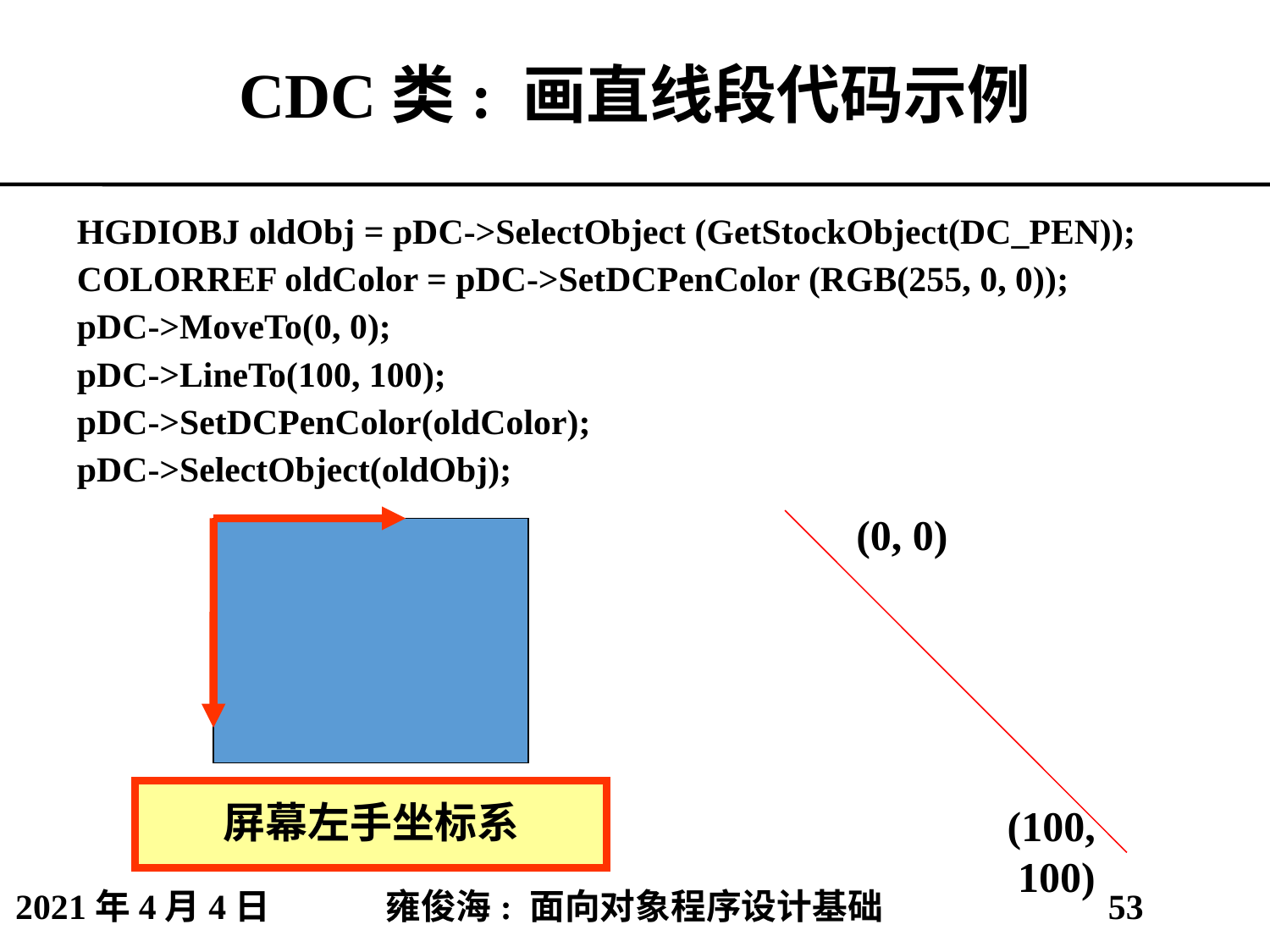

# CDC类: 画直线段代码示例

HGDIOBJ oldObj = pDC->SelectObject (GetStockObject(DC_PEN));
COLORREF oldColor = pDC->SetDCPenColor (RGB(255, 0, 0));
pDC->MoveTo(0, 0);
pDC->LineTo(100, 100);
pDC->SetDCPenColor(oldColor);
pDC->SelectObject(oldObj);
(0, 0)

(100, 100)

屏幕左手坐标系
2021年4月4日
雍俊海: 面向对象程序设计基础
53